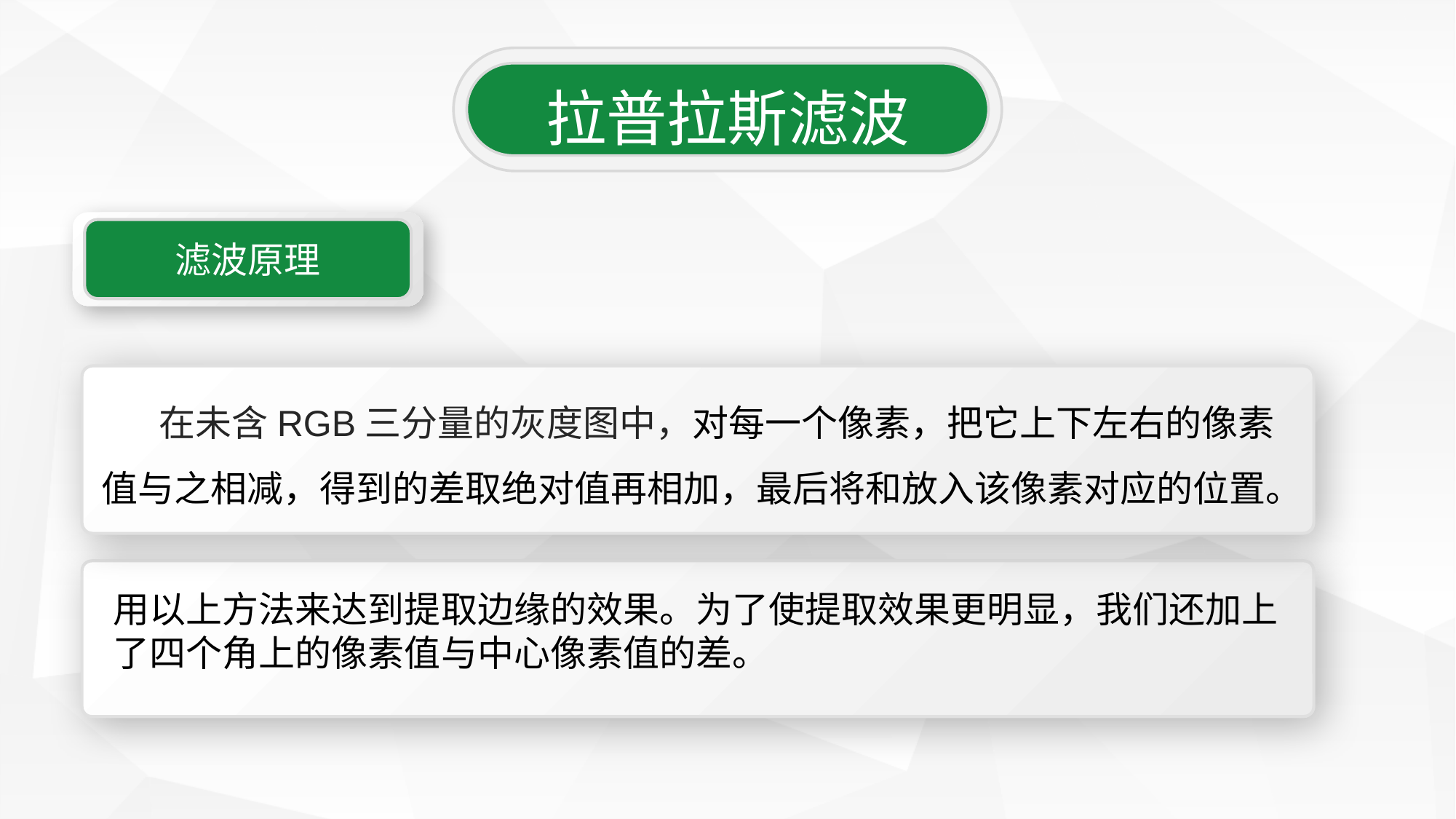

拉普拉斯滤波

滤波原理

      在未含RGB三分量的灰度图中，对每一个像素，把它上下左右的像素值与之相减，得到的差取绝对值再相加，最后将和放入该像素对应的位置。

用以上方法来达到提取边缘的效果。为了使提取效果更明显，我们还加上了四个角上的像素值与中心像素值的差。